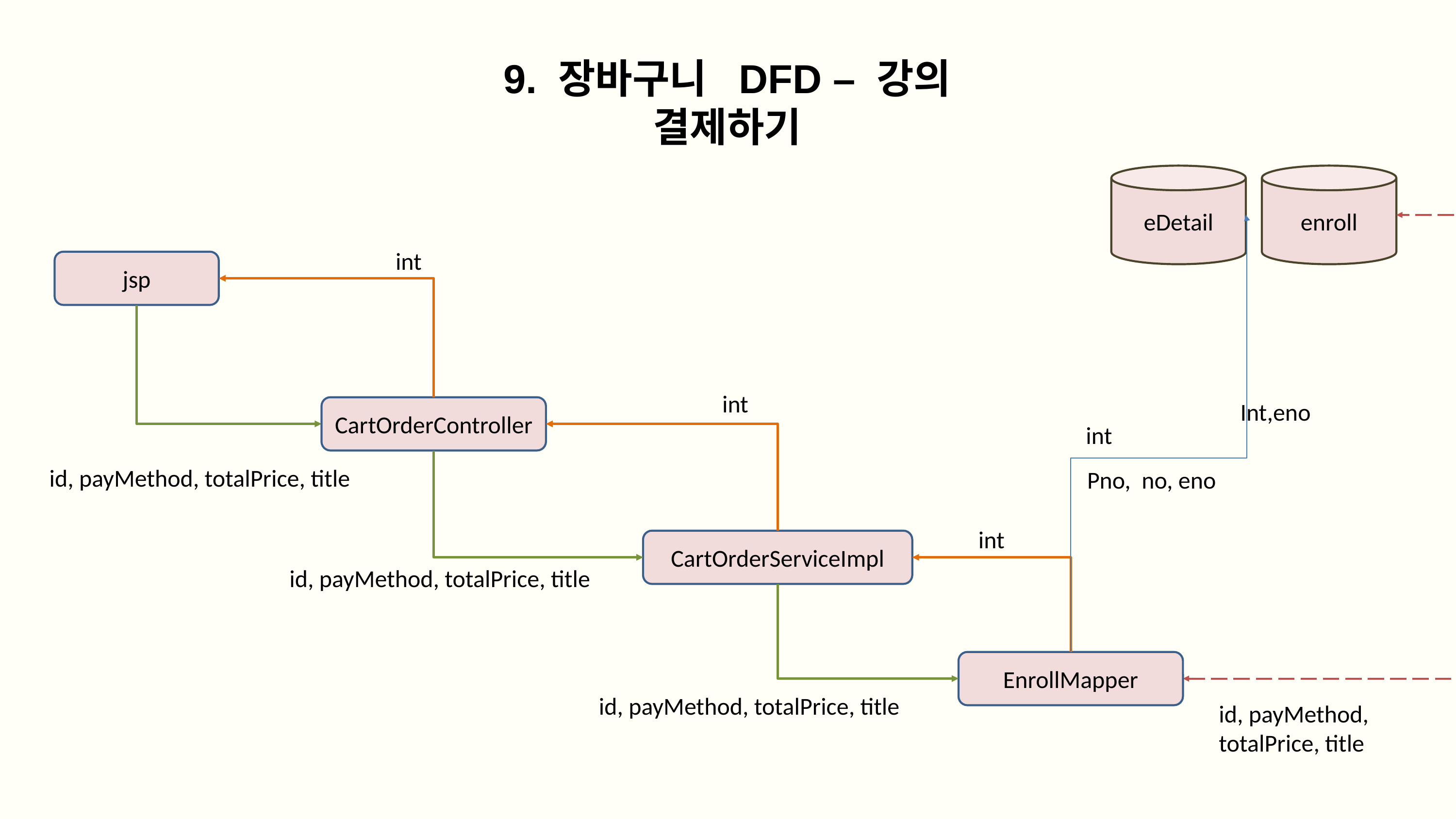

9. 장바구니  DFD – 강의 결제하기
eDetail
enroll
int
jsp
int
Int,eno
CartOrderController
int
id, payMethod, totalPrice, title
Pno,  no, eno
int
CartOrderServiceImpl
id, payMethod, totalPrice, title
EnrollMapper
id, payMethod, totalPrice, title
id, payMethod,
totalPrice, title